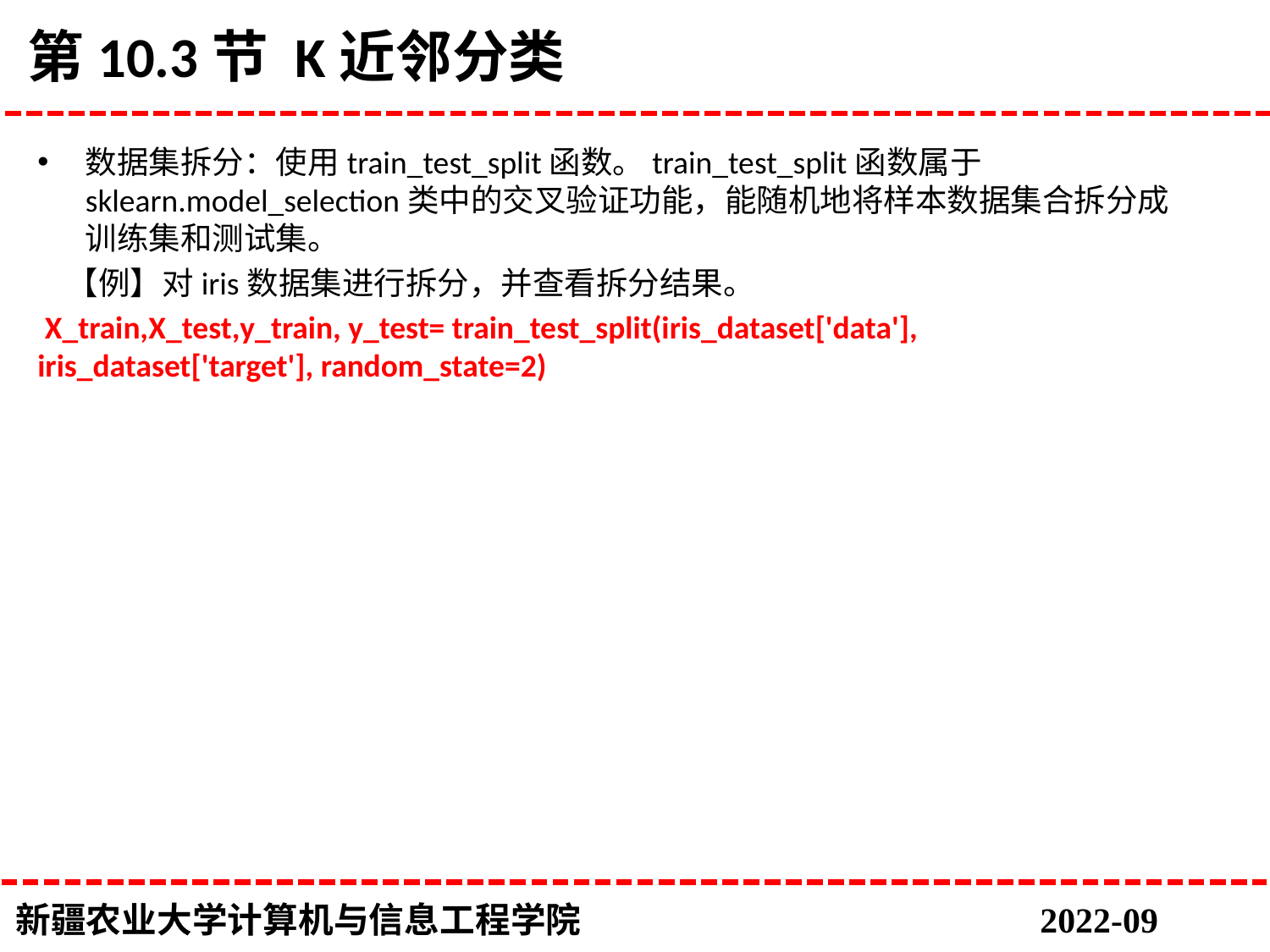

# 第10.3节 K近邻分类
数据集拆分：使用train_test_split函数。train_test_split函数属于sklearn.model_selection类中的交叉验证功能，能随机地将样本数据集合拆分成训练集和测试集。
   【例】对iris数据集进行拆分，并查看拆分结果。
 X_train,X_test,y_train, y_test= train_test_split(iris_dataset['data'], iris_dataset['target'], random_state=2)